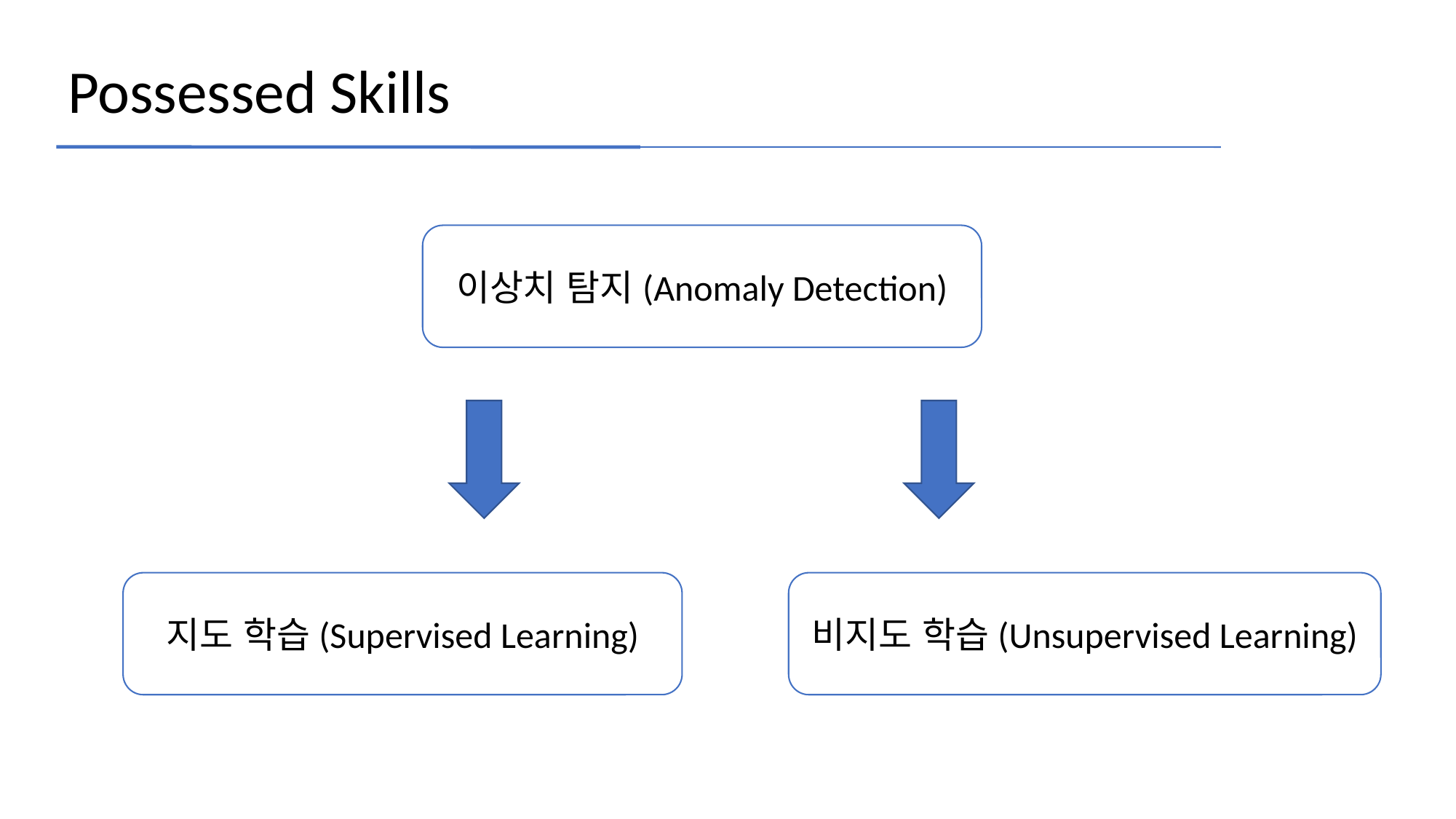

Possessed Skills
이상치 탐지(Anomaly Detection)

지도 학습(Supervised Learning)
비지도 학습(Unsupervised Learning)